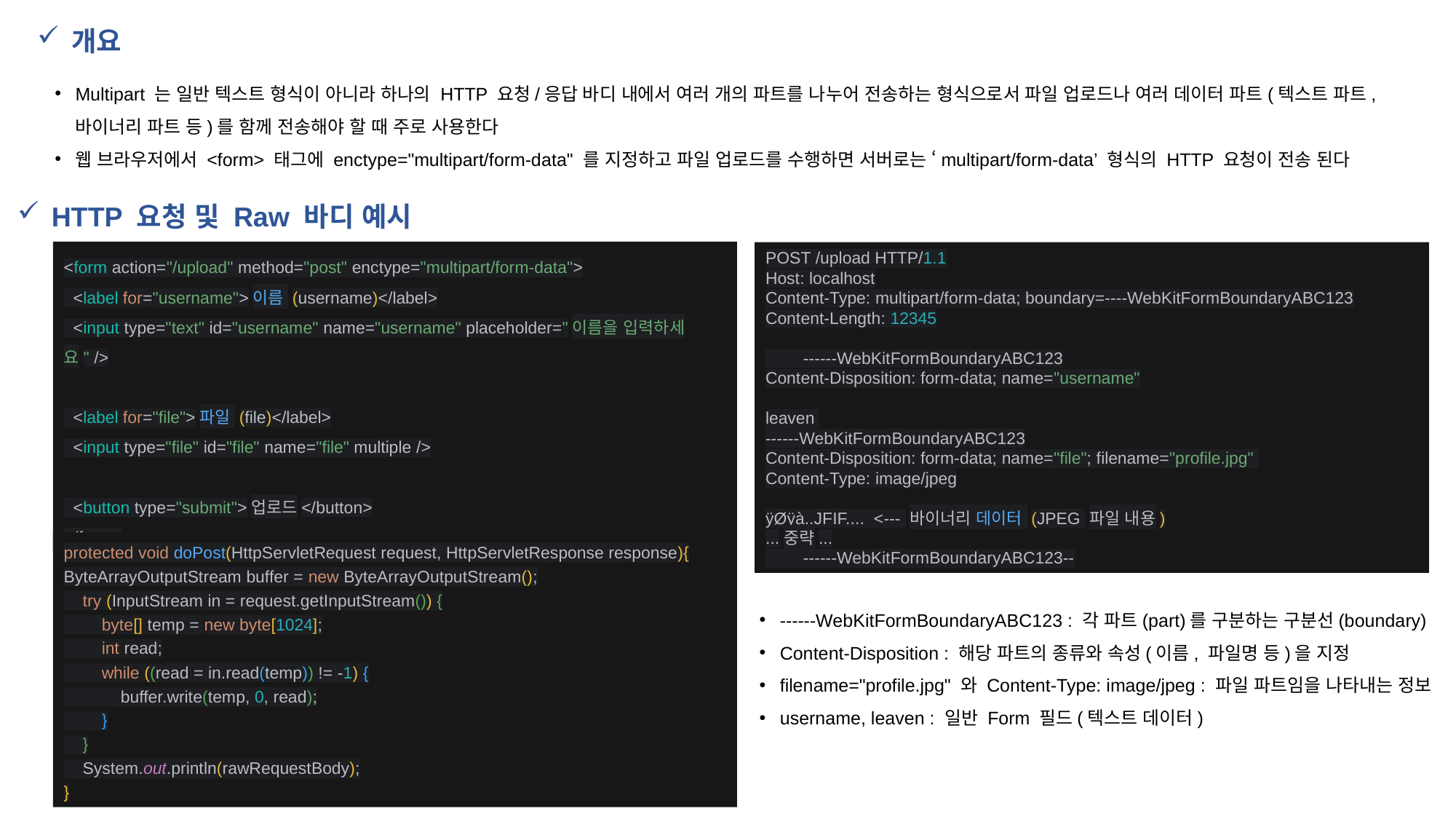

개요
Multipart 는 일반 텍스트 형식이 아니라 하나의 HTTP 요청/응답 바디 내에서 여러 개의 파트를 나누어 전송하는 형식으로서 파일 업로드나 여러 데이터 파트(텍스트 파트, 바이너리 파트 등)를 함께 전송해야 할 때 주로 사용한다
웹 브라우저에서 <form> 태그에 enctype="multipart/form-data" 를 지정하고 파일 업로드를 수행하면 서버로는 ‘multipart/form-data’ 형식의 HTTP 요청이 전송 된다
HTTP 요청 및 Raw 바디 예시
<form action="/upload" method="post" enctype="multipart/form-data">
  <label for="username">이름 (username)</label>
  <input type="text" id="username" name="username" placeholder="이름을 입력하세요" />
  <label for="file">파일 (file)</label>
  <input type="file" id="file" name="file" multiple />
  <button type="submit">업로드</button>
</form>
POST /upload HTTP/1.1
Host: localhost
Content-Type: multipart/form-data; boundary=----WebKitFormBoundaryABC123
Content-Length: 12345
        ------WebKitFormBoundaryABC123
Content-Disposition: form-data; name="username"
leaven
------WebKitFormBoundaryABC123
Content-Disposition: form-data; name="file"; filename="profile.jpg"
Content-Type: image/jpeg
ÿØÿà..JFIF....  <--- 바이너리 데이터 (JPEG 파일 내용)
...중략...
        ------WebKitFormBoundaryABC123--
protected void doPost(HttpServletRequest request, HttpServletResponse response){
ByteArrayOutputStream buffer = new ByteArrayOutputStream();
    try (InputStream in = request.getInputStream()) {
        byte[] temp = new byte[1024];
        int read;
        while ((read = in.read(temp)) != -1) {
            buffer.write(temp, 0, read);
        }
    }
    System.out.println(rawRequestBody);
}
------WebKitFormBoundaryABC123 : 각 파트(part)를 구분하는 구분선(boundary)
Content-Disposition : 해당 파트의 종류와 속성(이름, 파일명 등)을 지정
filename="profile.jpg" 와 Content-Type: image/jpeg : 파일 파트임을 나타내는 정보
username, leaven : 일반 Form 필드(텍스트 데이터)